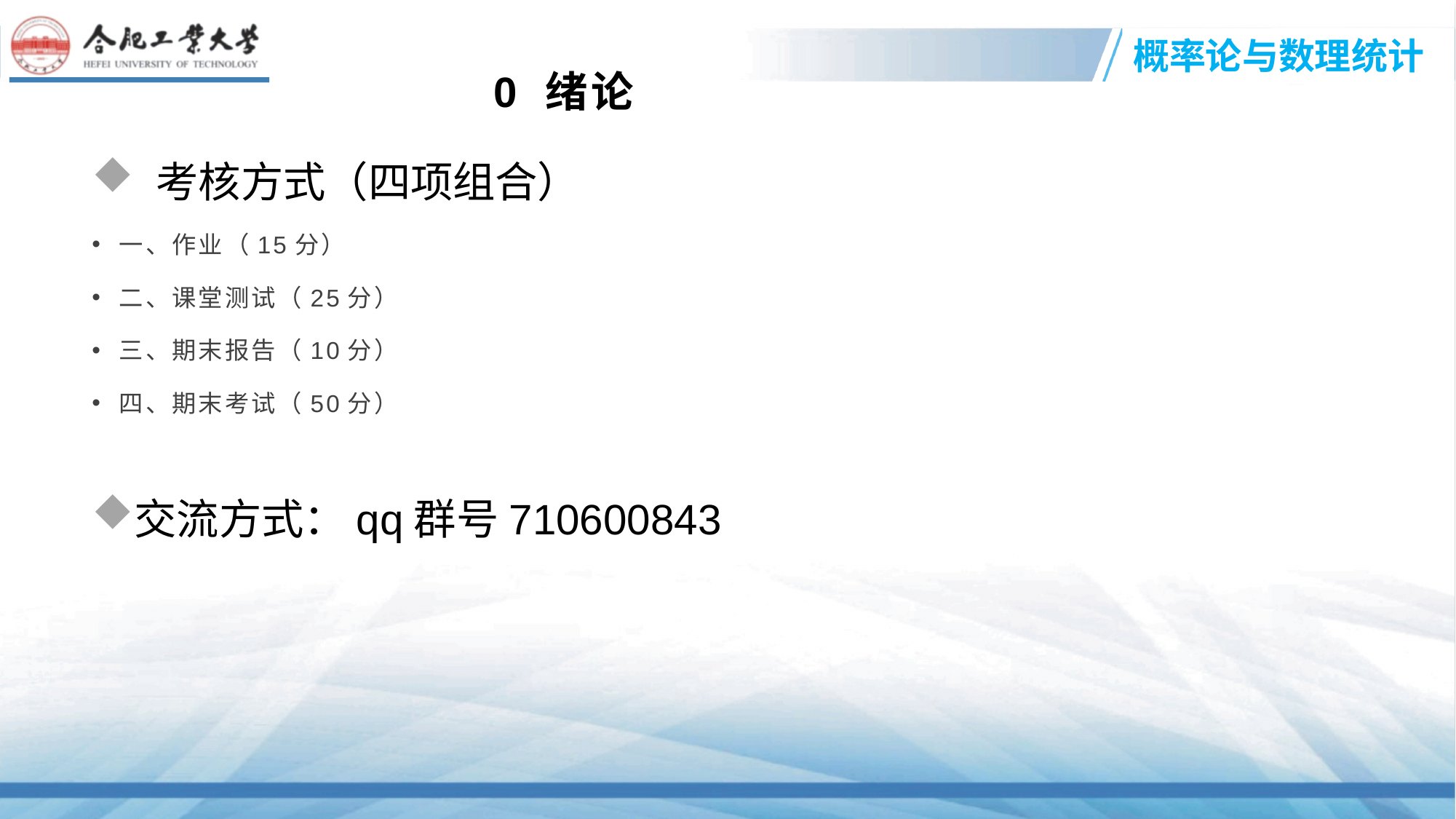

# 0 绪论
 考核方式（四项组合）
一、作业（15分）
二、课堂测试（25分）
三、期末报告（10分）
四、期末考试（50分）

交流方式：qq群号710600843